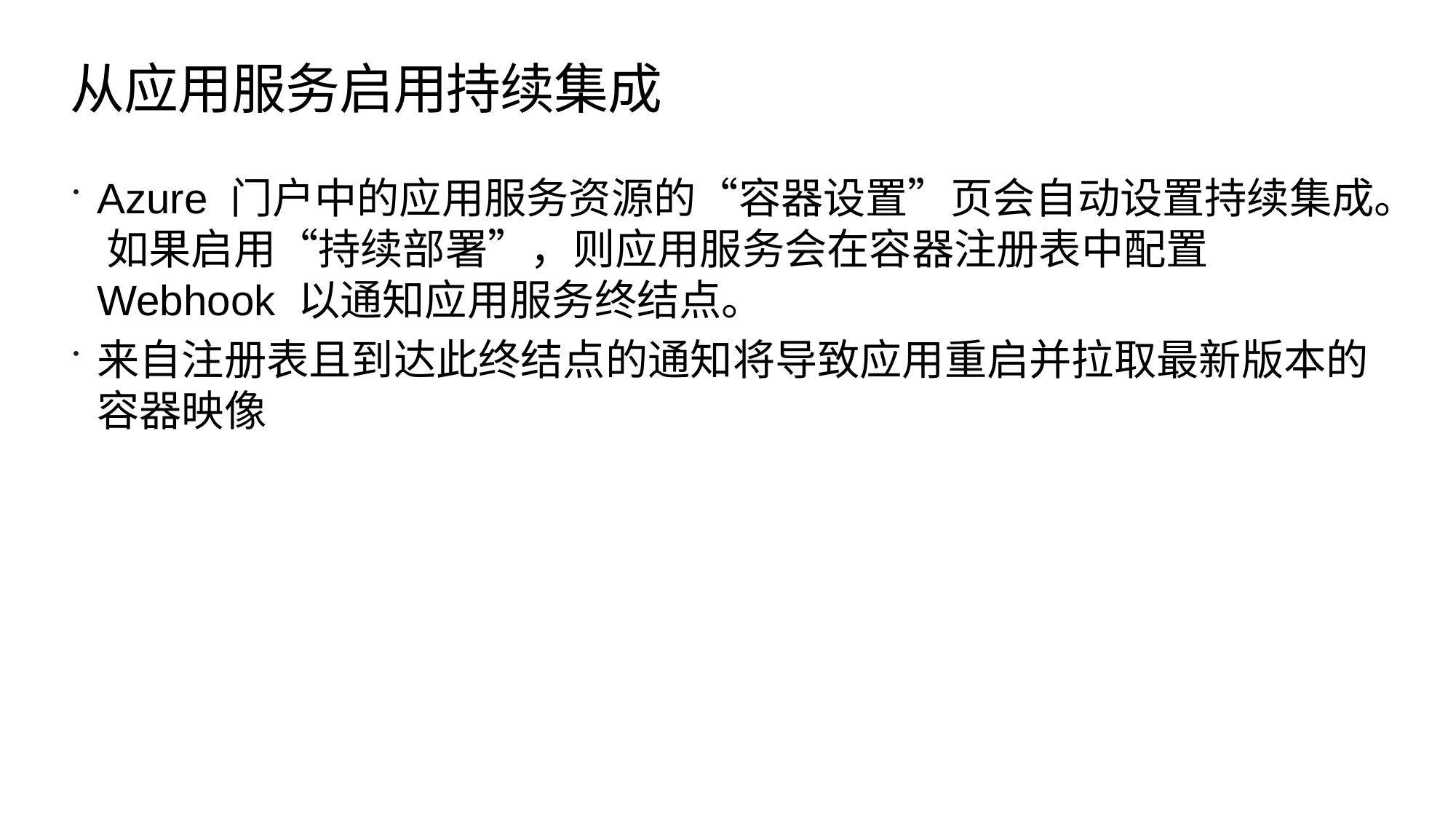

# 从应用服务启用持续集成
Azure 门户中的应用服务资源的“容器设置”页会自动设置持续集成。 如果启用“持续部署”，则应用服务会在容器注册表中配置 Webhook 以通知应用服务终结点。
来自注册表且到达此终结点的通知将导致应用重启并拉取最新版本的容器映像